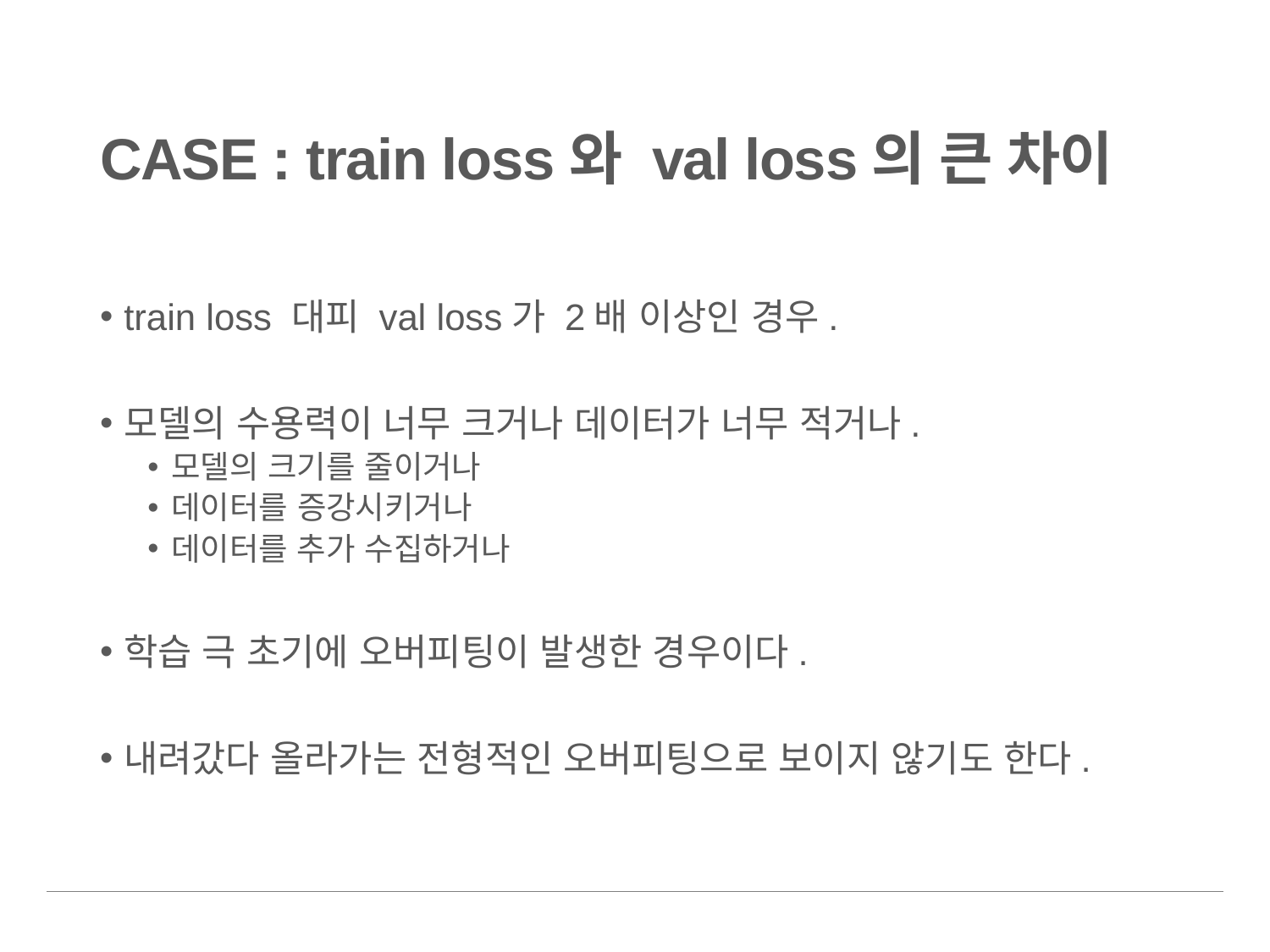

# CASE : train loss와 val loss의 큰 차이
train loss 대피 val loss가 2배 이상인 경우.

모델의 수용력이 너무 크거나 데이터가 너무 적거나.
모델의 크기를 줄이거나
데이터를 증강시키거나
데이터를 추가 수집하거나

학습 극 초기에 오버피팅이 발생한 경우이다.

내려갔다 올라가는 전형적인 오버피팅으로 보이지 않기도 한다.